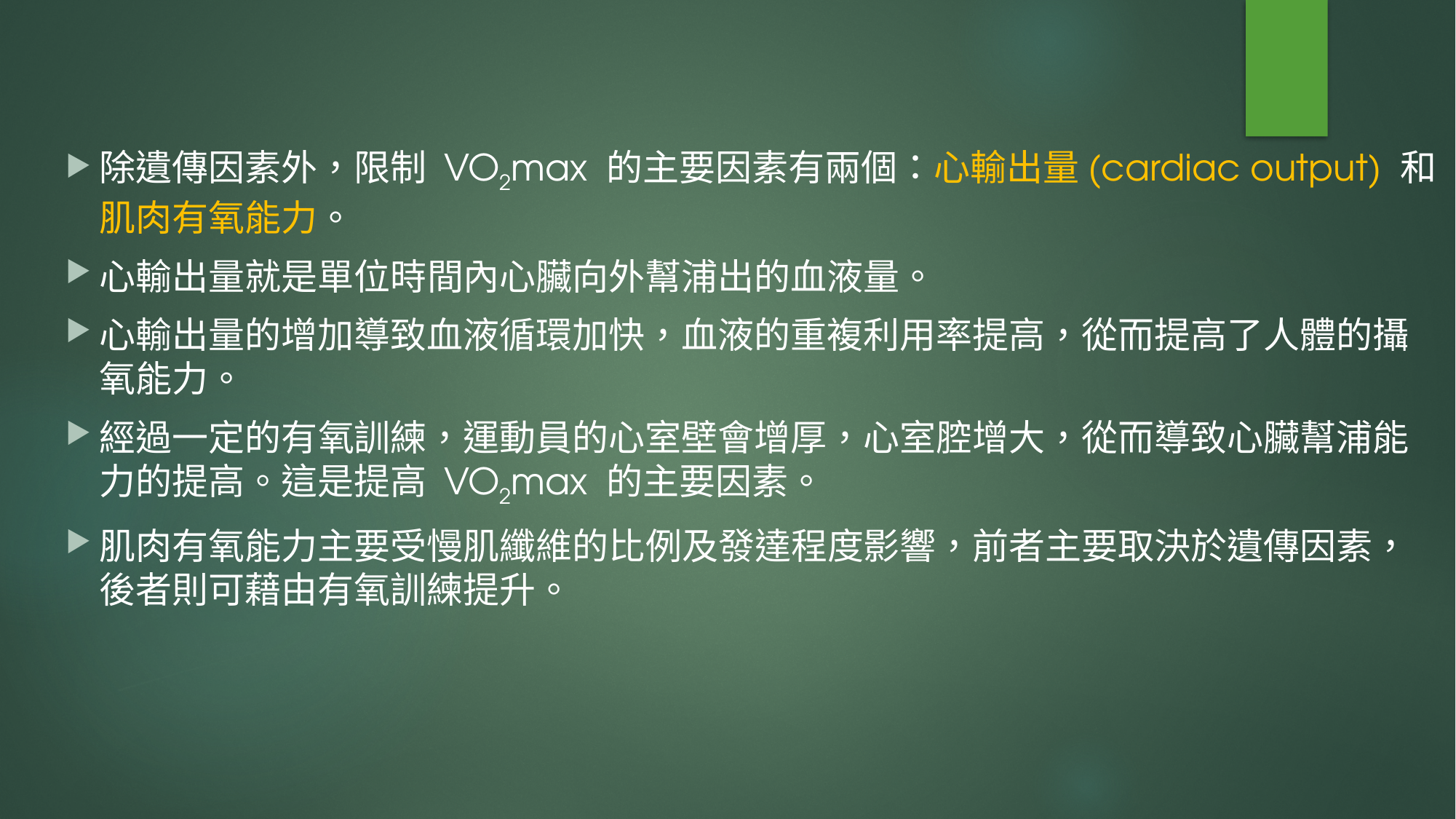

除遺傳因素外，限制 VO2max 的主要因素有兩個：心輸出量(cardiac output) 和肌肉有氧能力。
心輸出量就是單位時間內心臟向外幫浦出的血液量。
心輸出量的增加導致血液循環加快，血液的重複利用率提高，從而提高了人體的攝氧能力。
經過一定的有氧訓練，運動員的心室壁會增厚，心室腔增大，從而導致心臟幫浦能力的提高。這是提高 VO2max 的主要因素。
肌肉有氧能力主要受慢肌纖維的比例及發達程度影響，前者主要取決於遺傳因素，後者則可藉由有氧訓練提升。